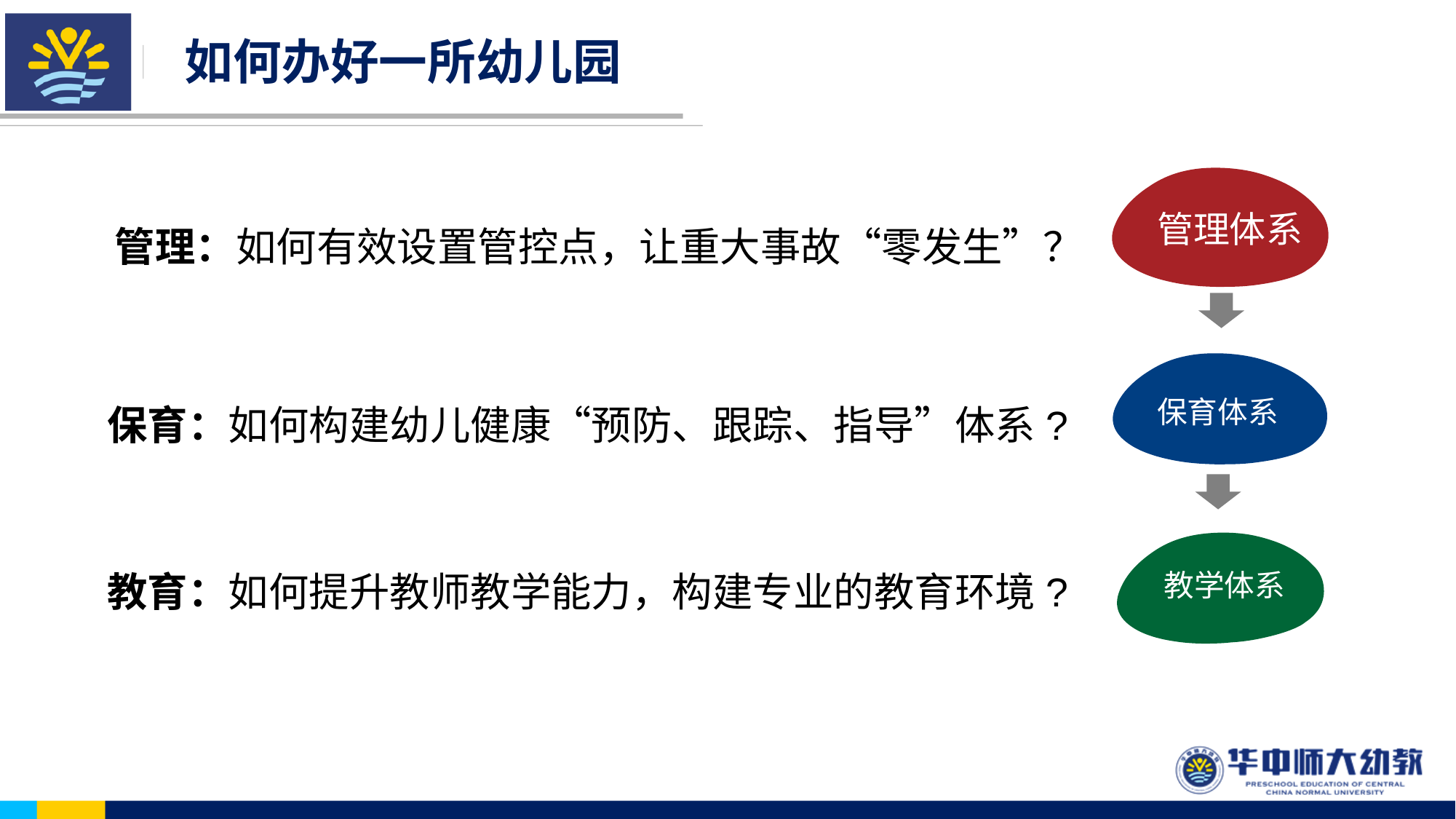

如何办好一所幼儿园

管理：如何有效设置管控点，让重大事故“零发生”？
管理体系

保育：如何构建幼儿健康“预防、跟踪、指导”体系?
保育体系

教育：如何提升教师教学能力，构建专业的教育环境?
教学体系